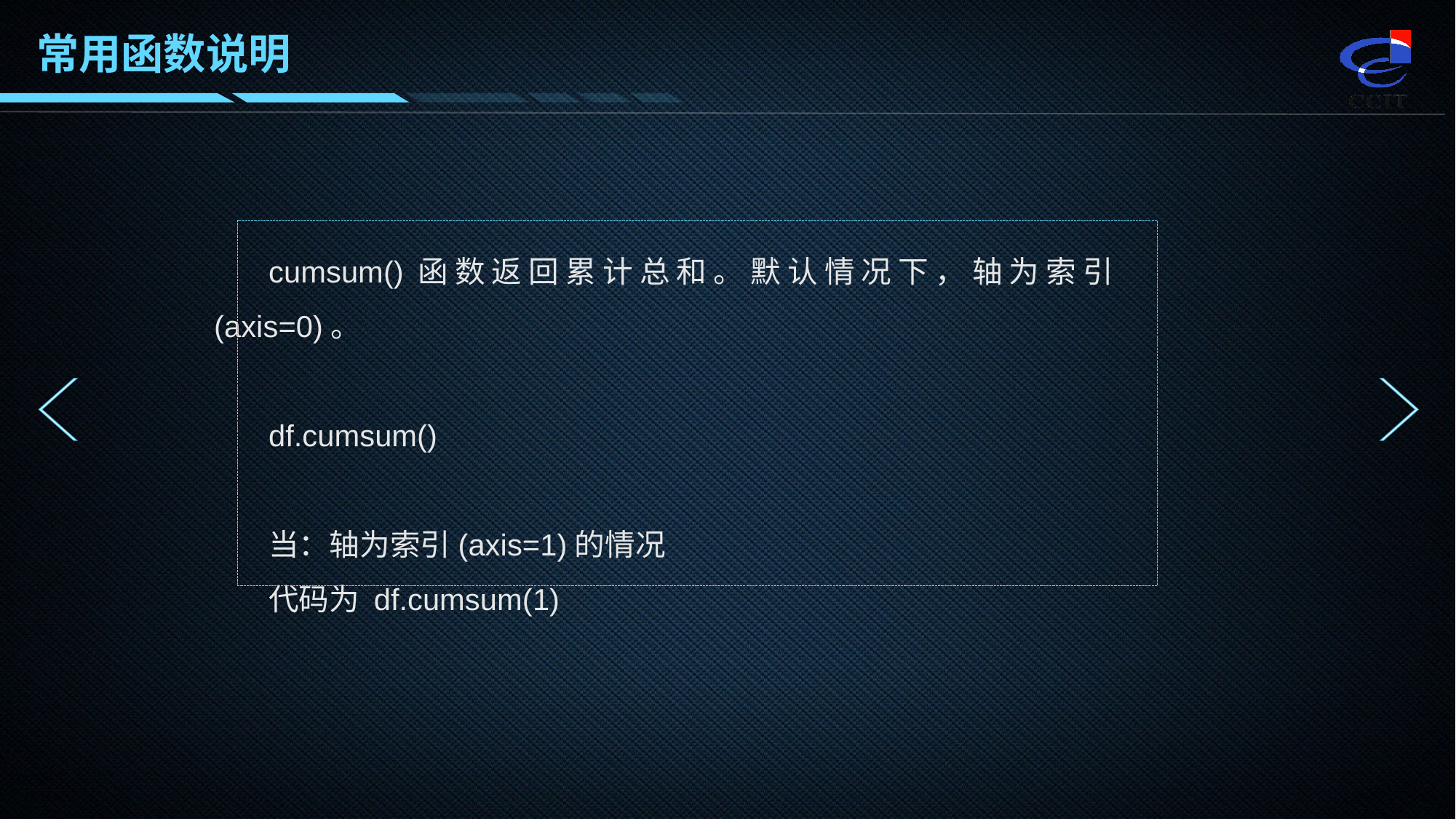

常用函数说明

cumsum()函数返回累计总和。默认情况下，轴为索引(axis=0)。

df.cumsum()

当：轴为索引(axis=1)的情况
代码为 df.cumsum(1)